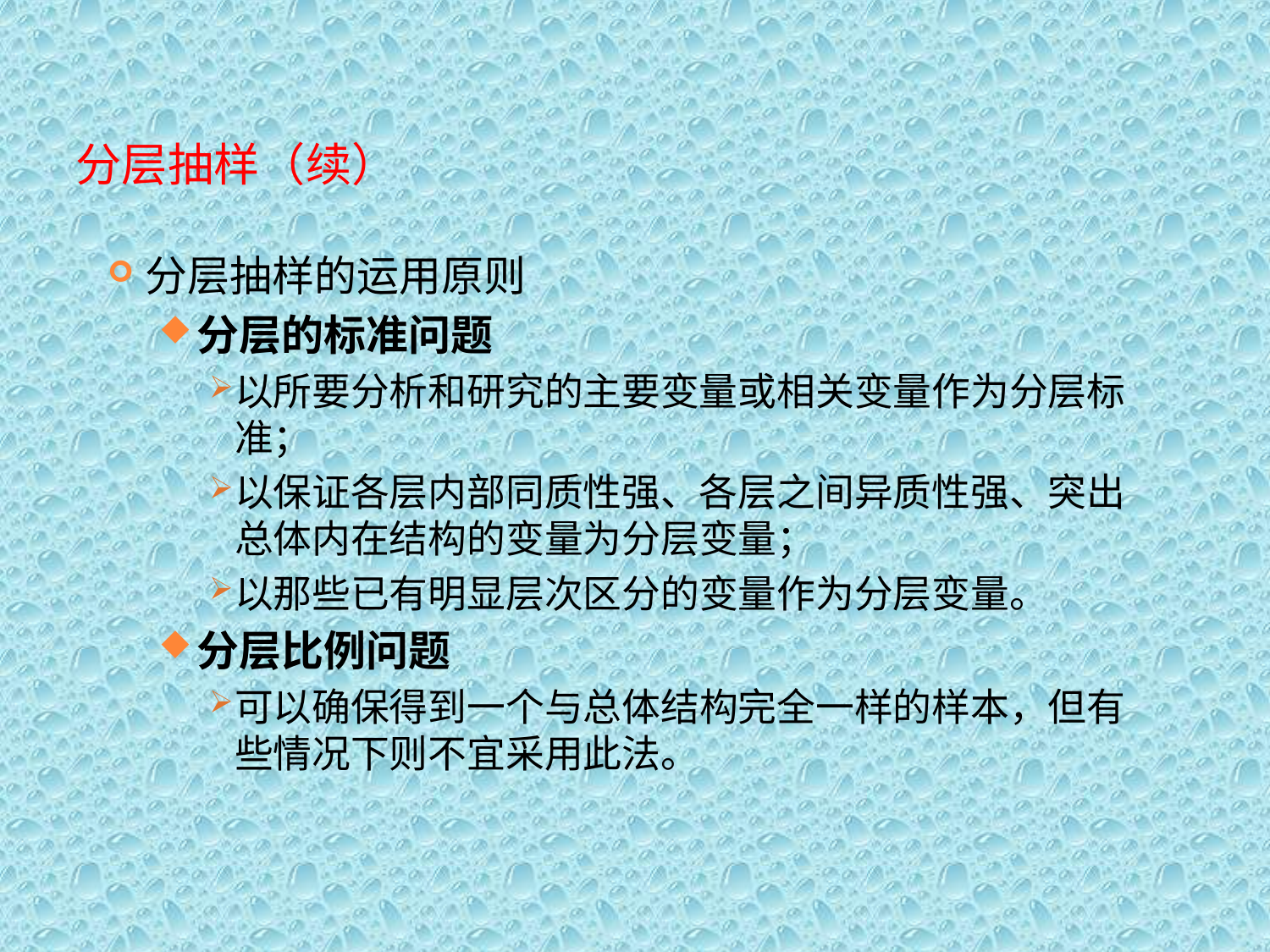

# 分层抽样（续）
分层抽样的运用原则
分层的标准问题
以所要分析和研究的主要变量或相关变量作为分层标准；
以保证各层内部同质性强、各层之间异质性强、突出总体内在结构的变量为分层变量；
以那些已有明显层次区分的变量作为分层变量。
分层比例问题
可以确保得到一个与总体结构完全一样的样本，但有些情况下则不宜采用此法。